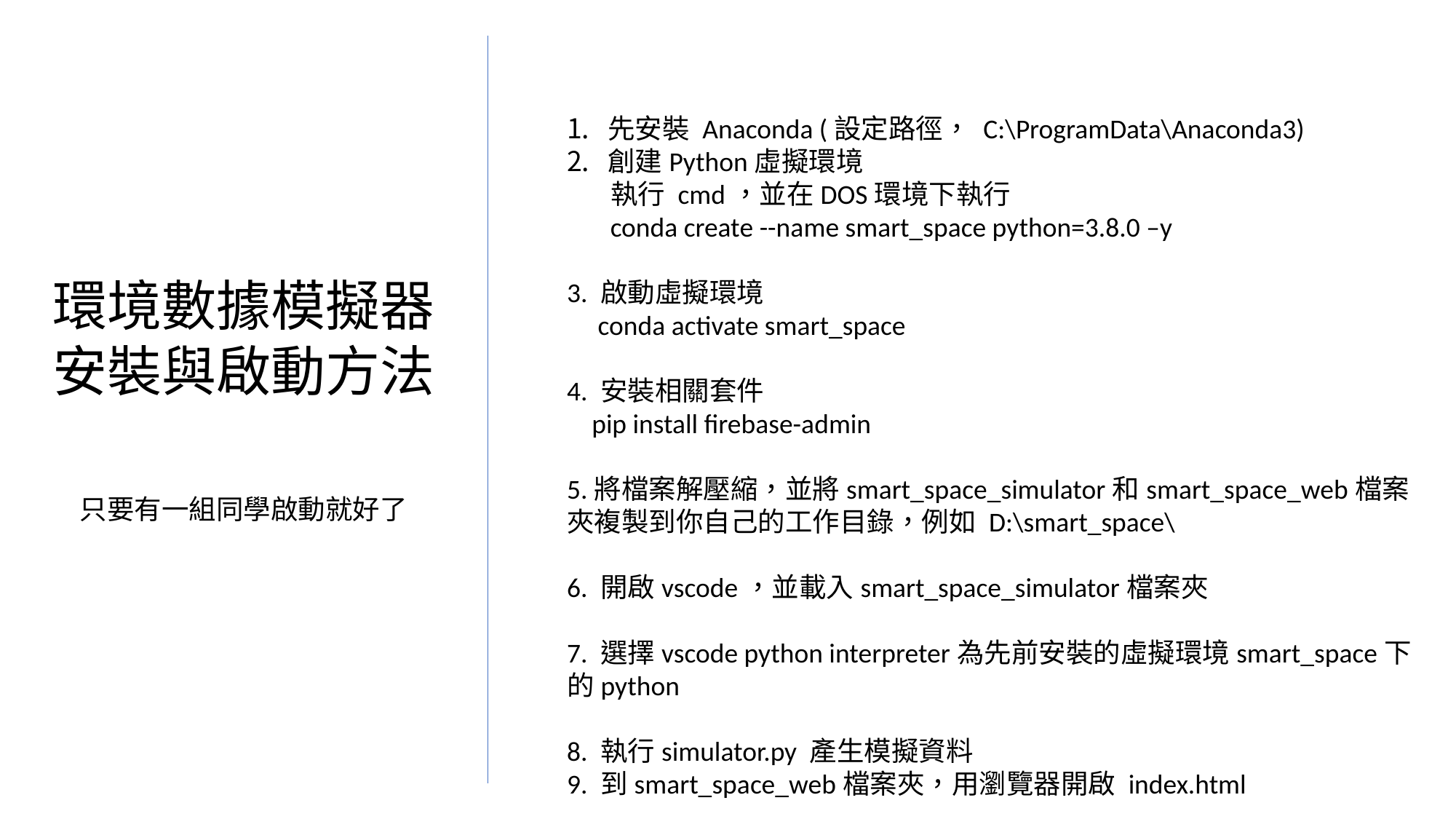

先安裝 Anaconda (設定路徑， C:\ProgramData\Anaconda3)
創建Python虛擬環境
      執行 cmd，並在DOS環境下執行
       conda create --name smart_space python=3.8.0 –y

3. 啟動虛擬環境
     conda activate smart_space

4. 安裝相關套件
    pip install firebase-admin

5.將檔案解壓縮，並將smart_space_simulator和smart_space_web檔案夾複製到你自己的工作目錄，例如 D:\smart_space\

6. 開啟vscode，並載入smart_space_simulator檔案夾

7. 選擇vscode python interpreter為先前安裝的虛擬環境smart_space下的python

8. 執行simulator.py 產生模擬資料
9. 到smart_space_web檔案夾，用瀏覽器開啟 index.html
環境數據模擬器
安裝與啟動方法
只要有一組同學啟動就好了